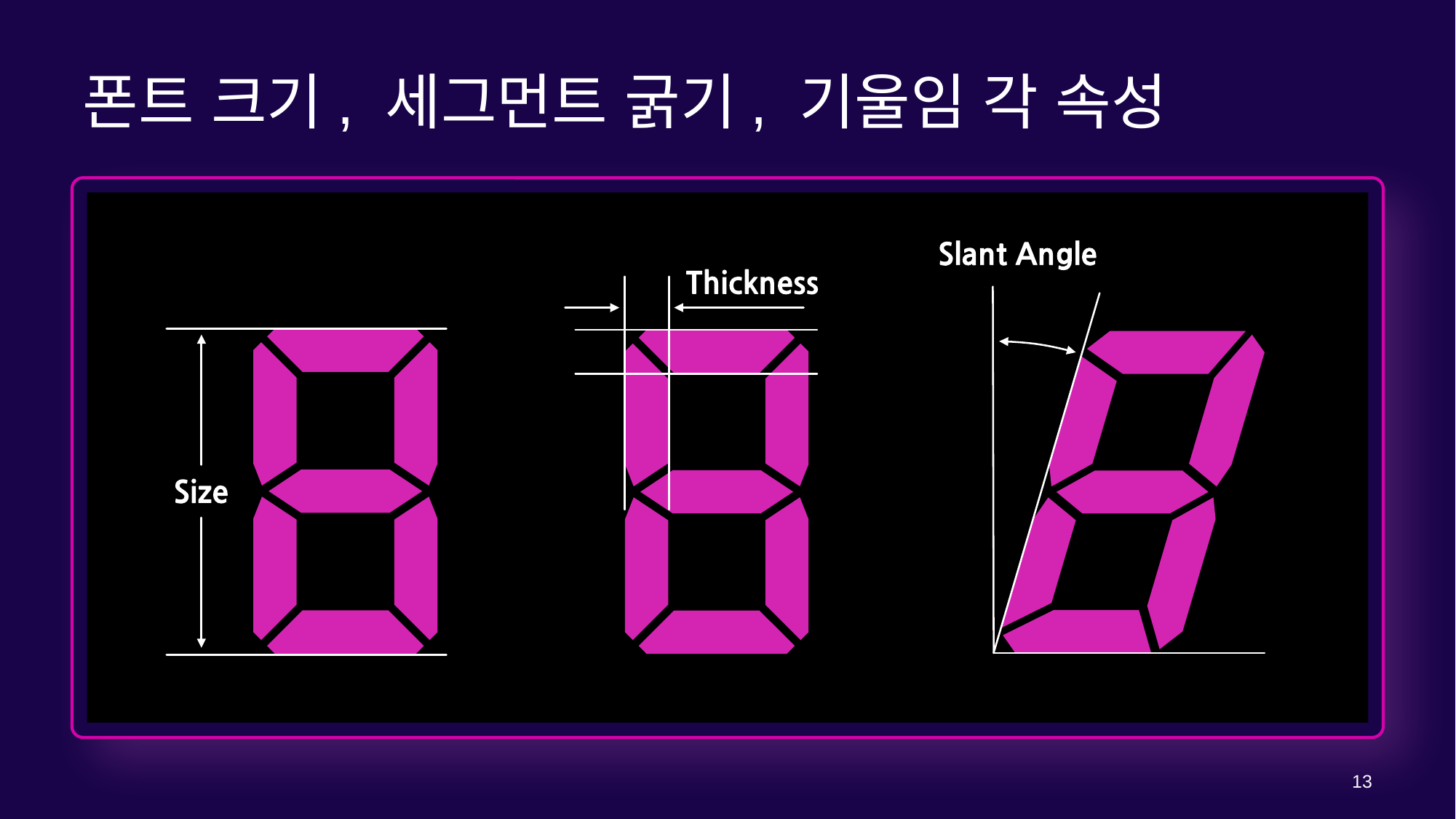

# 폰트 크기, 세그먼트 굵기, 기울임 각 속성

13